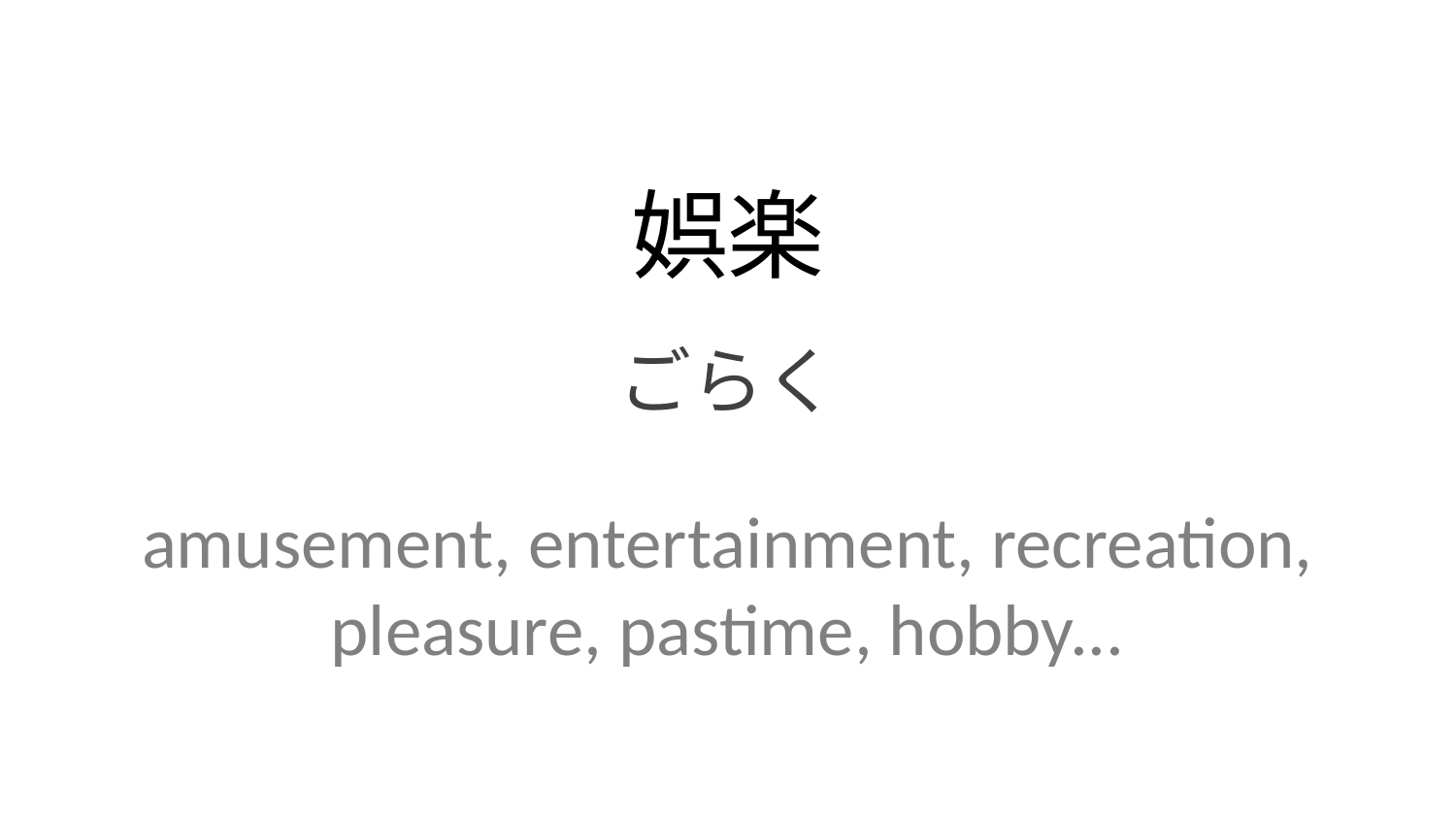

娯楽

ごらく
amusement, entertainment, recreation, pleasure, pastime, hobby...